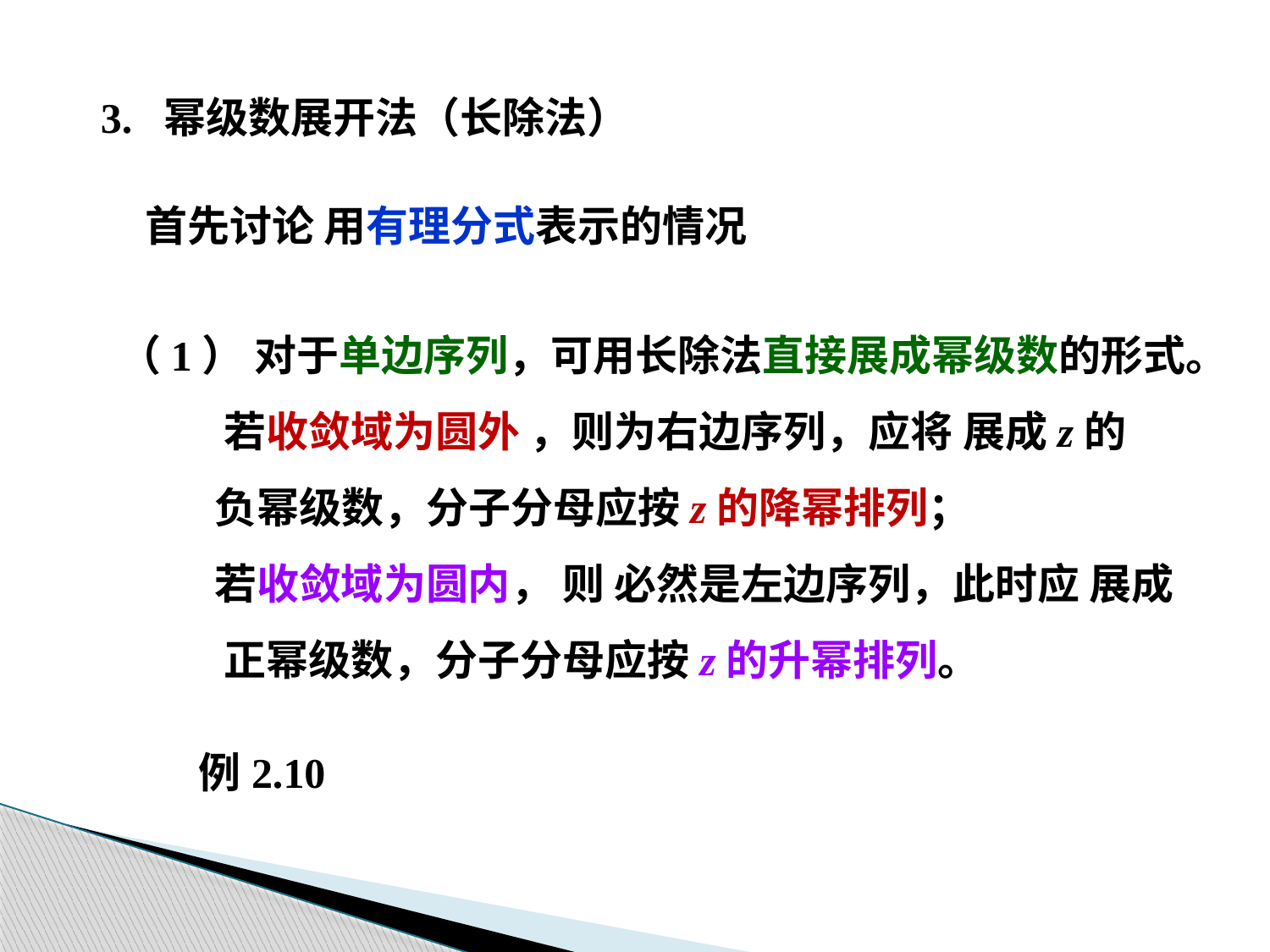

3.  幂级数展开法（长除法）
首先讨论 用有理分式表示的情况
（1） 对于单边序列，可用长除法直接展成幂级数的形式。
          若收敛域为圆外 ，则为右边序列，应将 展成z的
         负幂级数，分子分母应按z的降幂排列；
         若收敛域为圆内， 则 必然是左边序列，此时应 展成
          正幂级数，分子分母应按z的升幂排列。
例2.10